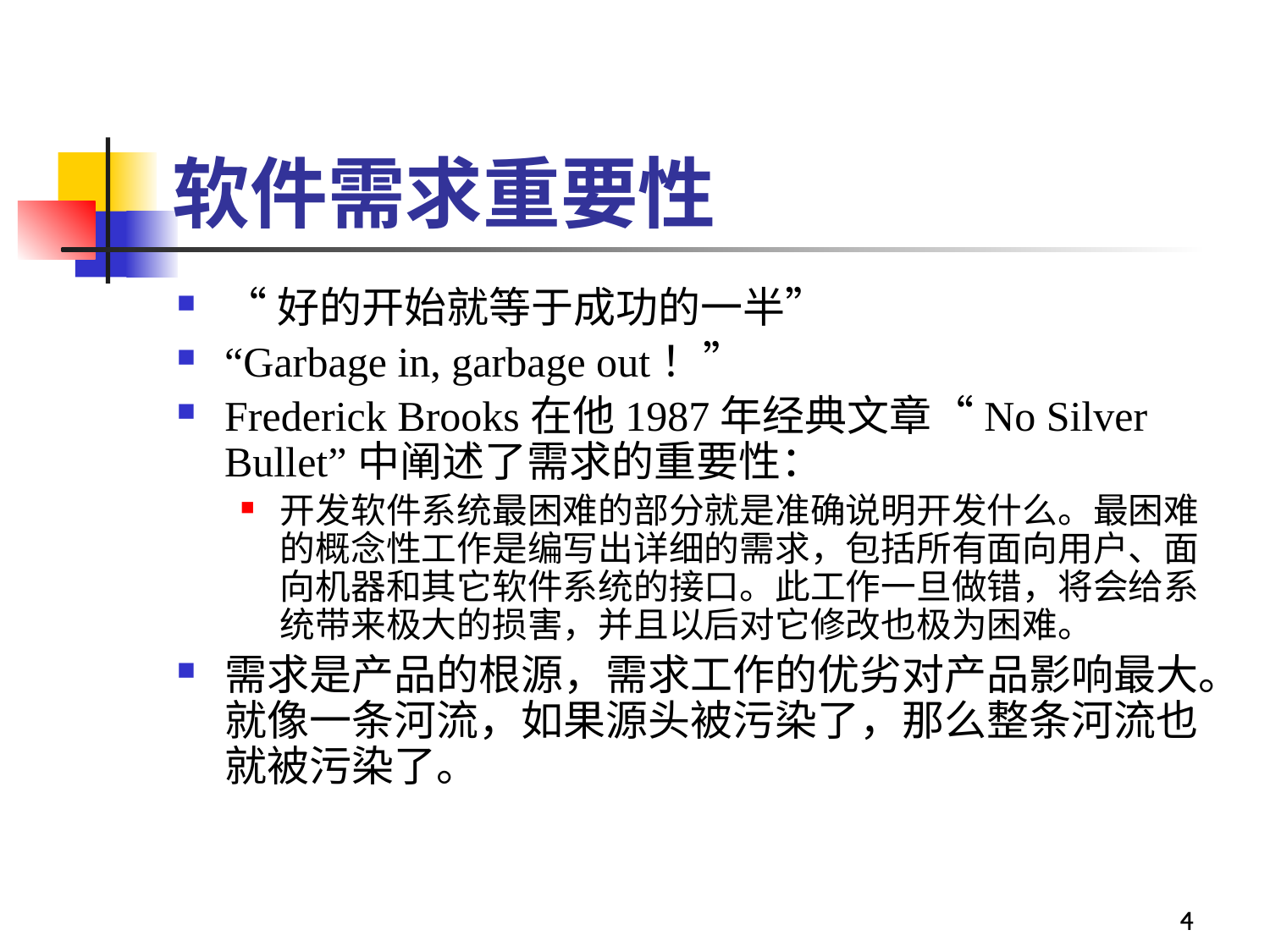

# 软件需求重要性
“好的开始就等于成功的一半”
“Garbage in, garbage out！”
Frederick Brooks在他1987年经典文章“No Silver Bullet”中阐述了需求的重要性：
开发软件系统最困难的部分就是准确说明开发什么。最困难的概念性工作是编写出详细的需求，包括所有面向用户、面向机器和其它软件系统的接口。此工作一旦做错，将会给系统带来极大的损害，并且以后对它修改也极为困难。
需求是产品的根源，需求工作的优劣对产品影响最大。就像一条河流，如果源头被污染了，那么整条河流也就被污染了。
4